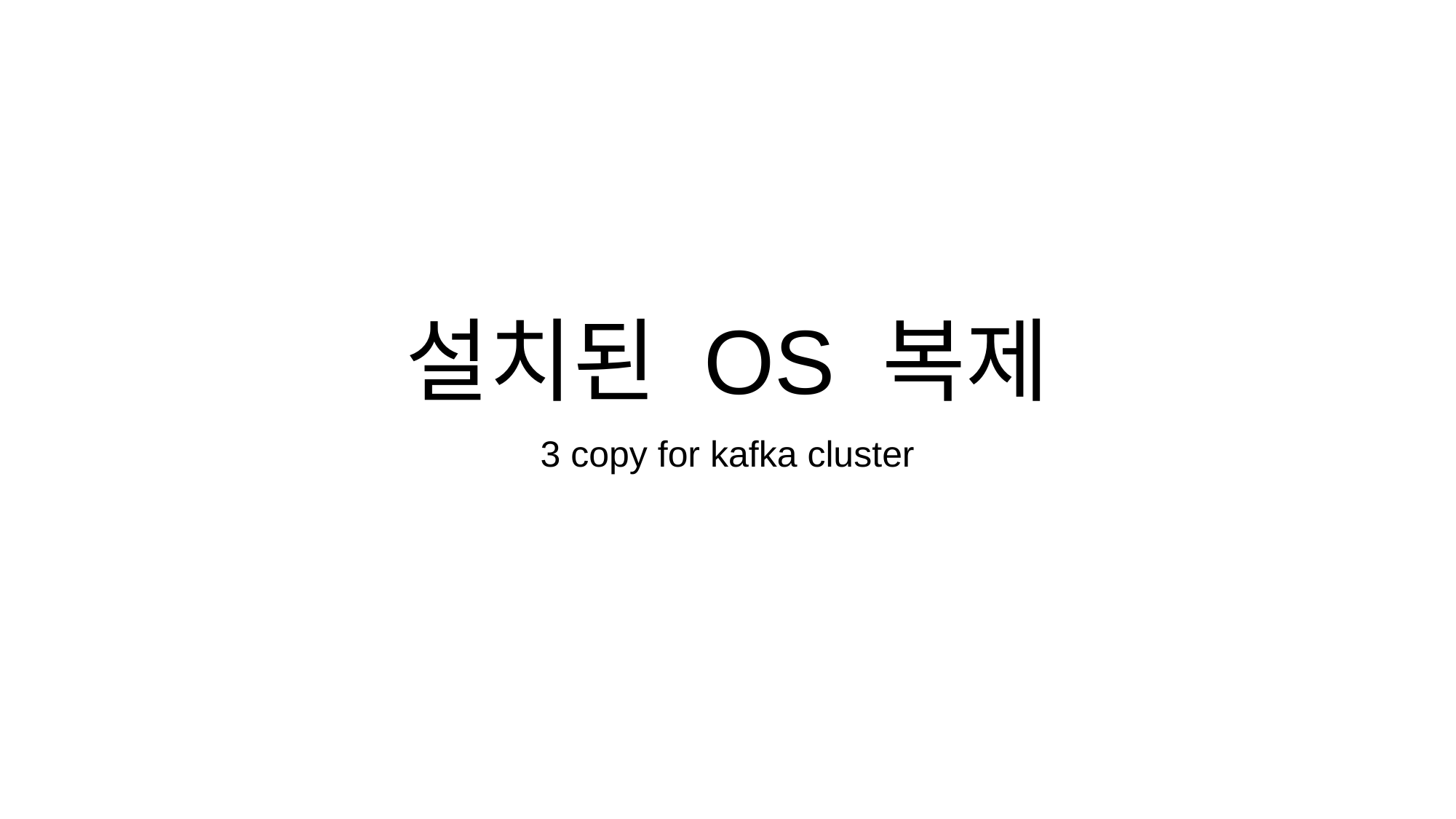

# 설치된 OS 복제
3 copy for kafka cluster